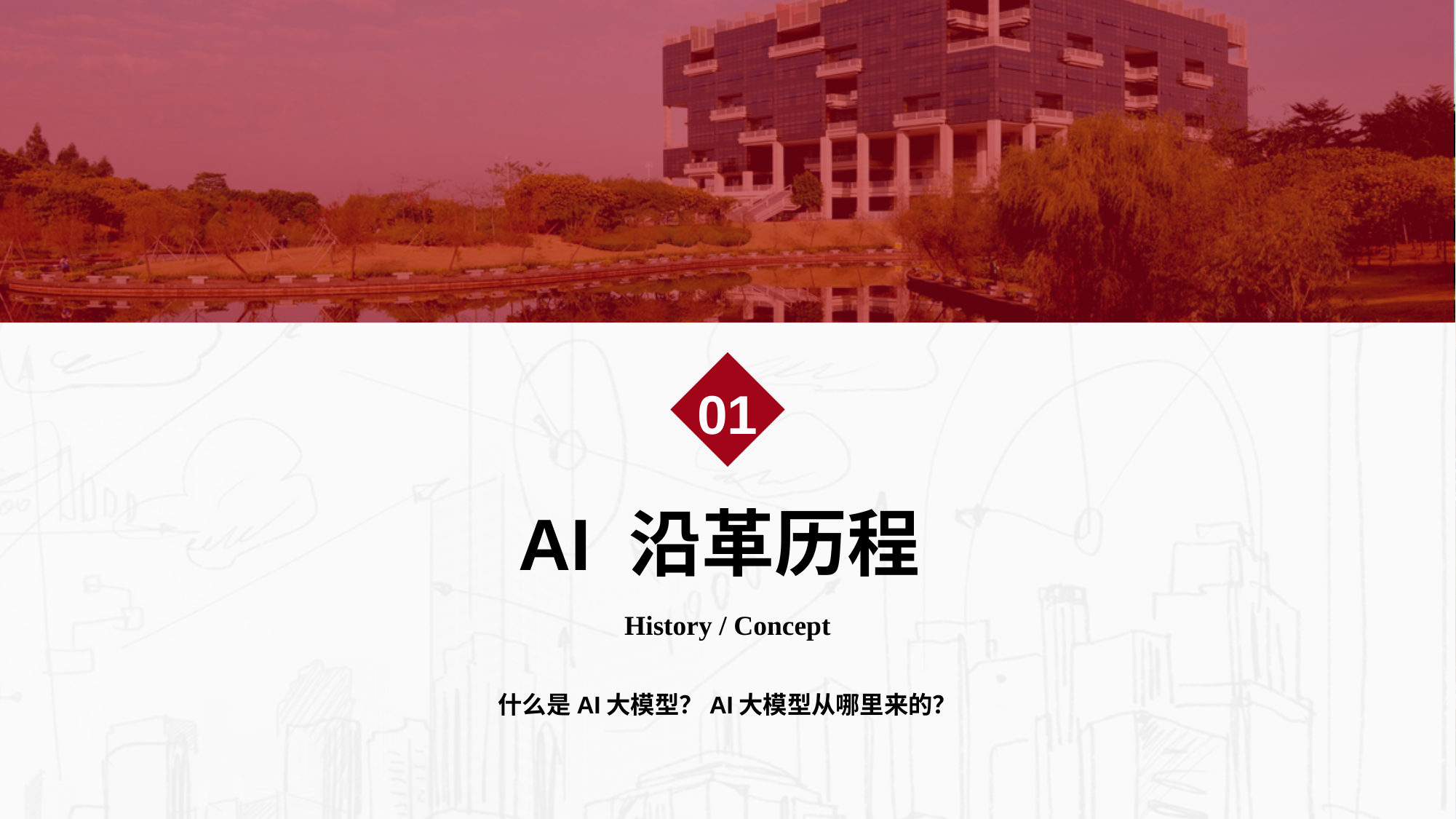

01
AI 沿革历程
History / Concept
什么是AI大模型？AI大模型从哪里来的？